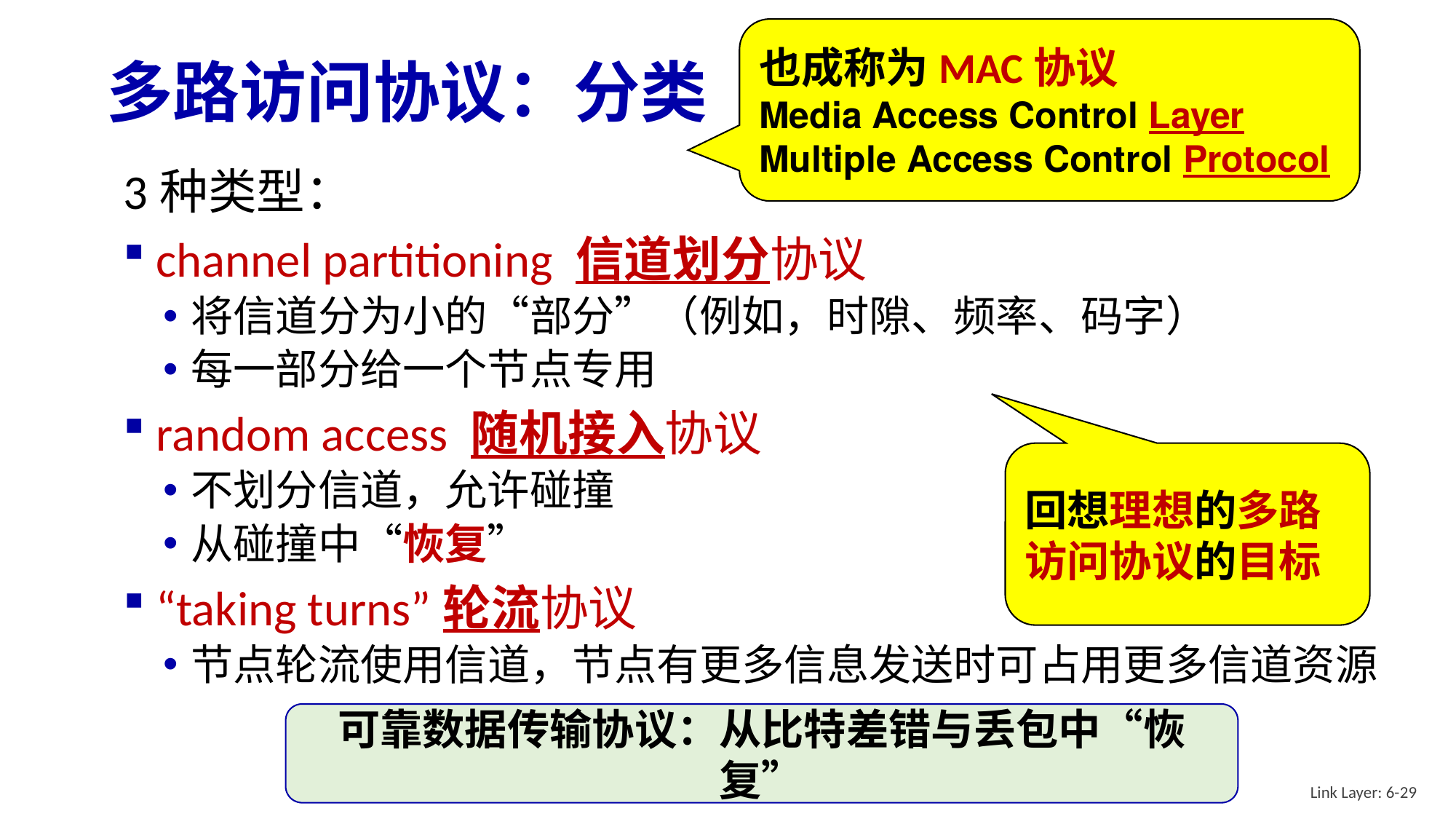

也成称为MAC协议
Media Access Control Layer
Multiple Access Control Protocol
# 多路访问协议：分类
3种类型：
channel partitioning 信道划分协议
将信道分为小的“部分”（例如，时隙、频率、码字）
每一部分给一个节点专用
random access 随机接入协议
不划分信道，允许碰撞
从碰撞中“恢复”
“taking turns”轮流协议
节点轮流使用信道，节点有更多信息发送时可占用更多信道资源
回想理想的多路访问协议的目标
可靠数据传输协议：从比特差错与丢包中“恢复”
Link Layer: 6-29